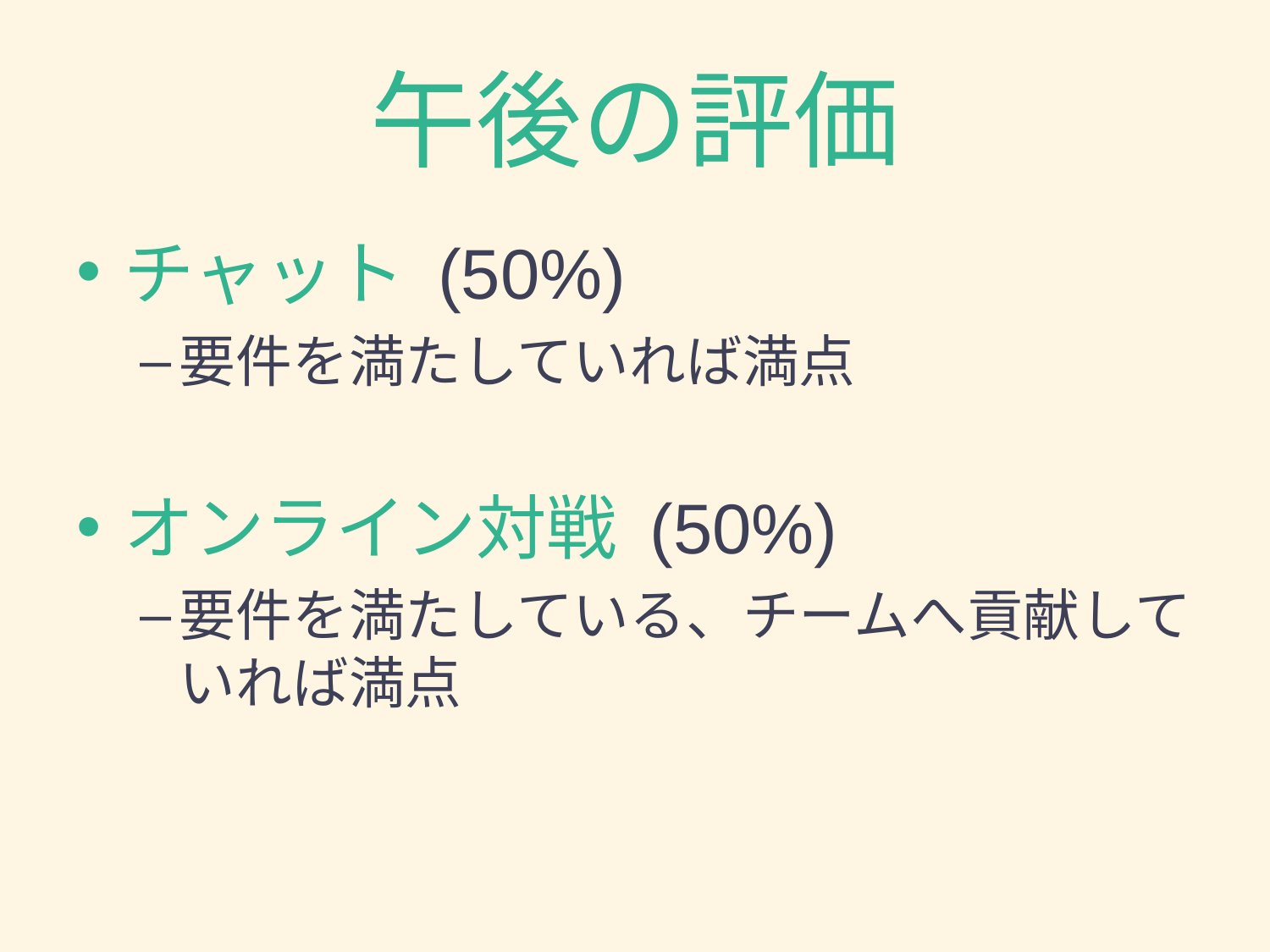

# 午後の評価
チャット (50%)
要件を満たしていれば満点
オンライン対戦 (50%)
要件を満たしている、チームへ貢献していれば満点